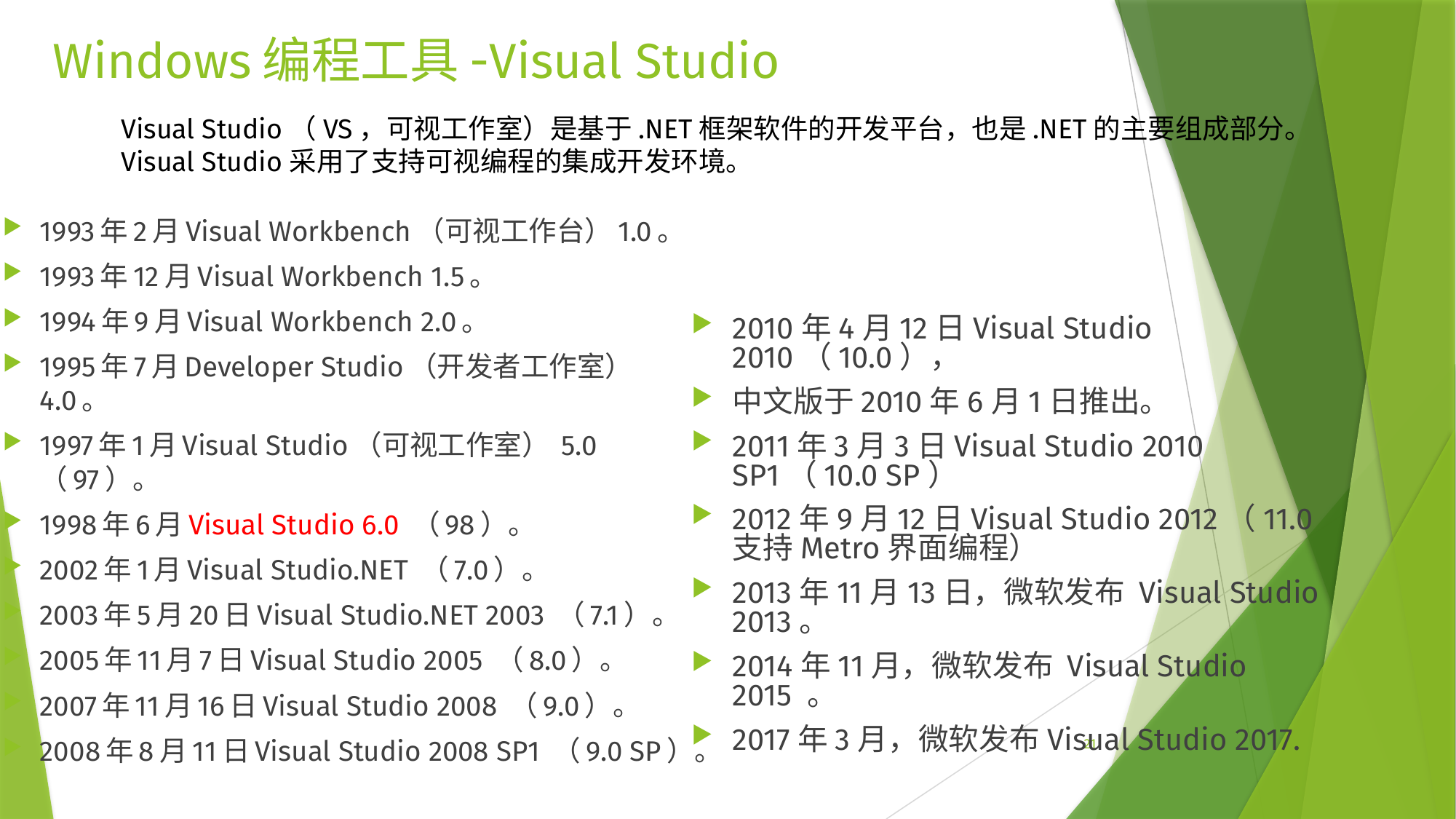

# Windows编程工具-Visual Studio
Visual Studio（VS，可视工作室）是基于.NET框架软件的开发平台，也是.NET的主要组成部分。
Visual Studio采用了支持可视编程的集成开发环境。

1993年2月Visual Workbench（可视工作台）1.0。
1993年12月Visual Workbench 1.5。
1994年9月Visual Workbench 2.0。
1995年7月Developer Studio（开发者工作室） 4.0。
1997年1月Visual Studio（可视工作室） 5.0 （97）。
1998年6月Visual Studio 6.0 （98）。
2002年1月Visual Studio.NET （7.0）。
2003年5月20日Visual Studio.NET 2003 （7.1）。
2005年11月7日Visual Studio 2005 （8.0）。
2007年11月16日Visual Studio 2008 （9.0）。
2008年8月11日Visual Studio 2008 SP1 （9.0 SP）。

2010年4月12日Visual Studio 2010（10.0），
中文版于2010年6月1日推出。
2011年3月3日Visual Studio 2010 SP1（10.0 SP）
2012年9月12日Visual Studio 2012（11.0支持Metro界面编程）
2013年11月13日，微软发布 Visual Studio 2013。
2014年11月，微软发布 Visual Studio 2015 。
2017年3月，微软发布Visual Studio 2017.

21